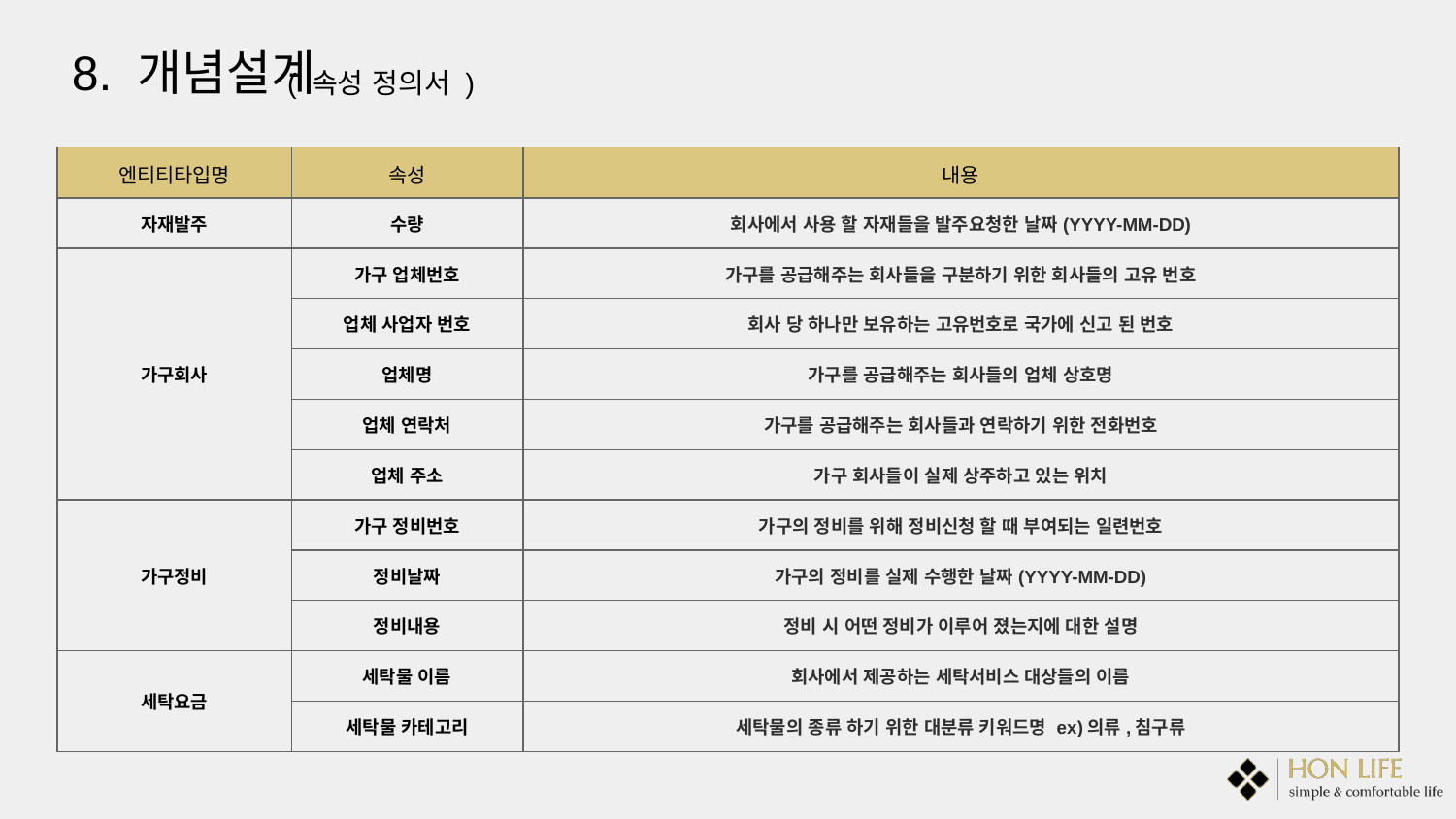

8. 개념설계
( 속성 정의서 )

| 엔티티타입명 | 속성 | 내용 |  |  |
| --- | --- | --- | --- | --- |
| 자재발주 | 수량 | 회사에서 사용 할 자재들을 발주요청한 날짜(YYYY-MM-DD) |  |  |
| 가구회사 | 가구 업체번호 | 가구를 공급해주는 회사들을 구분하기 위한 회사들의 고유 번호 |  |  |
|  | 업체 사업자 번호 | 회사 당 하나만 보유하는 고유번호로 국가에 신고 된 번호 |  |  |
|  | 업체명 | 가구를 공급해주는 회사들의 업체 상호명 |  |  |
|  | 업체 연락처 | 가구를 공급해주는 회사들과 연락하기 위한 전화번호 |  |  |
|  | 업체 주소 | 가구 회사들이 실제 상주하고 있는 위치 |  |  |
| 가구정비 | 가구 정비번호 | 가구의 정비를 위해 정비신청 할 때 부여되는 일련번호 |  |  |
|  | 정비날짜 | 가구의 정비를 실제 수행한 날짜(YYYY-MM-DD) |  |  |
|  | 정비내용 | 정비 시 어떤 정비가 이루어 졌는지에 대한 설명 |  |  |
| 세탁요금 | 세탁물 이름 | 회사에서 제공하는 세탁서비스 대상들의 이름 |  |  |
|  | 세탁물 카테고리 | 세탁물의 종류 하기 위한 대분류 키워드명 ex)의류,침구류 |  |  |